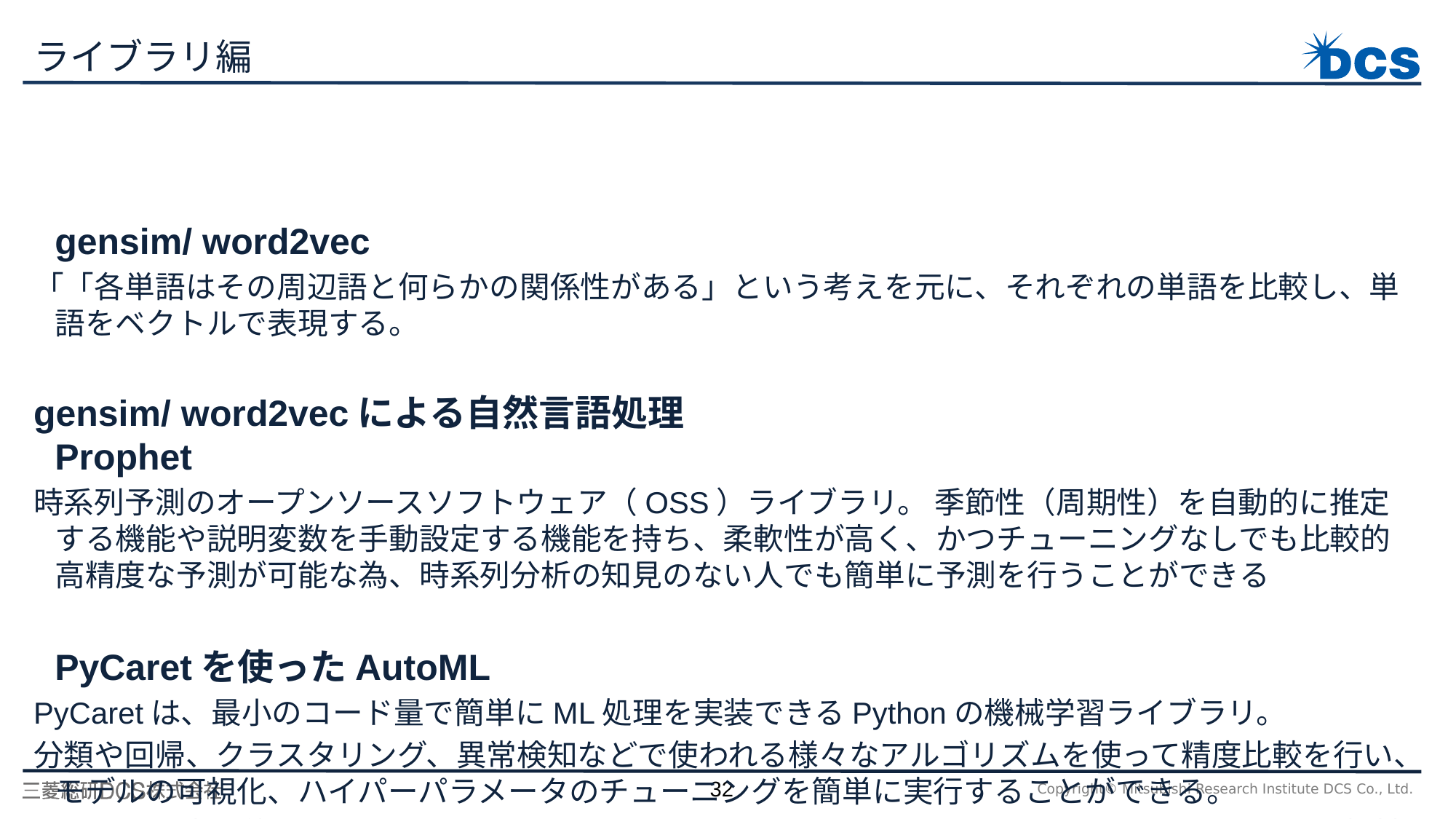

# ライブラリ編

gensim/ word2vec
「「各単語はその周辺語と何らかの関係性がある」という考えを元に、それぞれの単語を比較し、単語をベクトルで表現する。

gensim/ word2vecによる自然言語処理
Prophet
時系列予測のオープンソースソフトウェア（OSS）ライブラリ。 季節性（周期性）を自動的に推定する機能や説明変数を手動設定する機能を持ち、柔軟性が高く、かつチューニングなしでも比較的高精度な予測が可能な為、時系列分析の知見のない人でも簡単に予測を行うことができる
PyCaretを使ったAutoML
PyCaretは、最小のコード量で簡単にML処理を実装できるPythonの機械学習ライブラリ。
分類や回帰、クラスタリング、異常検知などで使われる様々なアルゴリズムを使って精度比較を行い、モデルの可視化、ハイパーパラメータのチューニングを簡単に実行することができる。
PyCaretは内部的にはscikit-learn、XGBoost、Microsoft LightGBM、spaCyなど、いくつかの機械学習ライブラリとフレームワークを使って実装されています。

AutoML
機械学習のプロセスの一部、あるいは全体のプロセスを自動化することをAutoMLと呼びます。